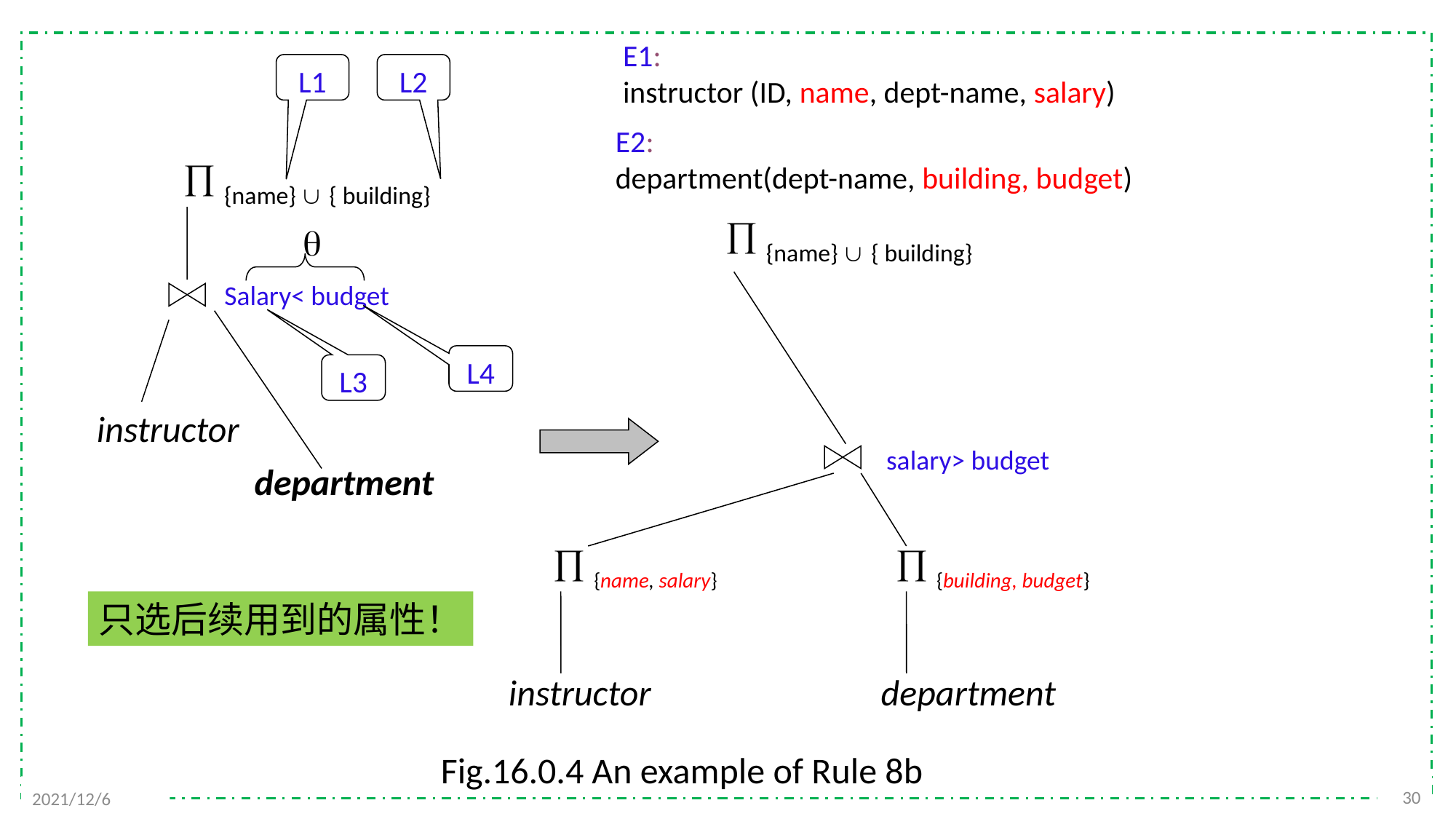

E1:
instructor (ID, name, dept-name, salary)
L1
L2
E2:
department(dept-name, building, budget)
∏ {name} ∪ { building}

∏ {name} ∪ { building}

θ

Salary< budget

L4
L3
instructor

salary> budget

 department

∏ {name, salary}

∏ {building, budget}

只选后续用到的属性！

instructor
 department
Fig.16.0.4 An example of Rule 8b
30
2021/12/6